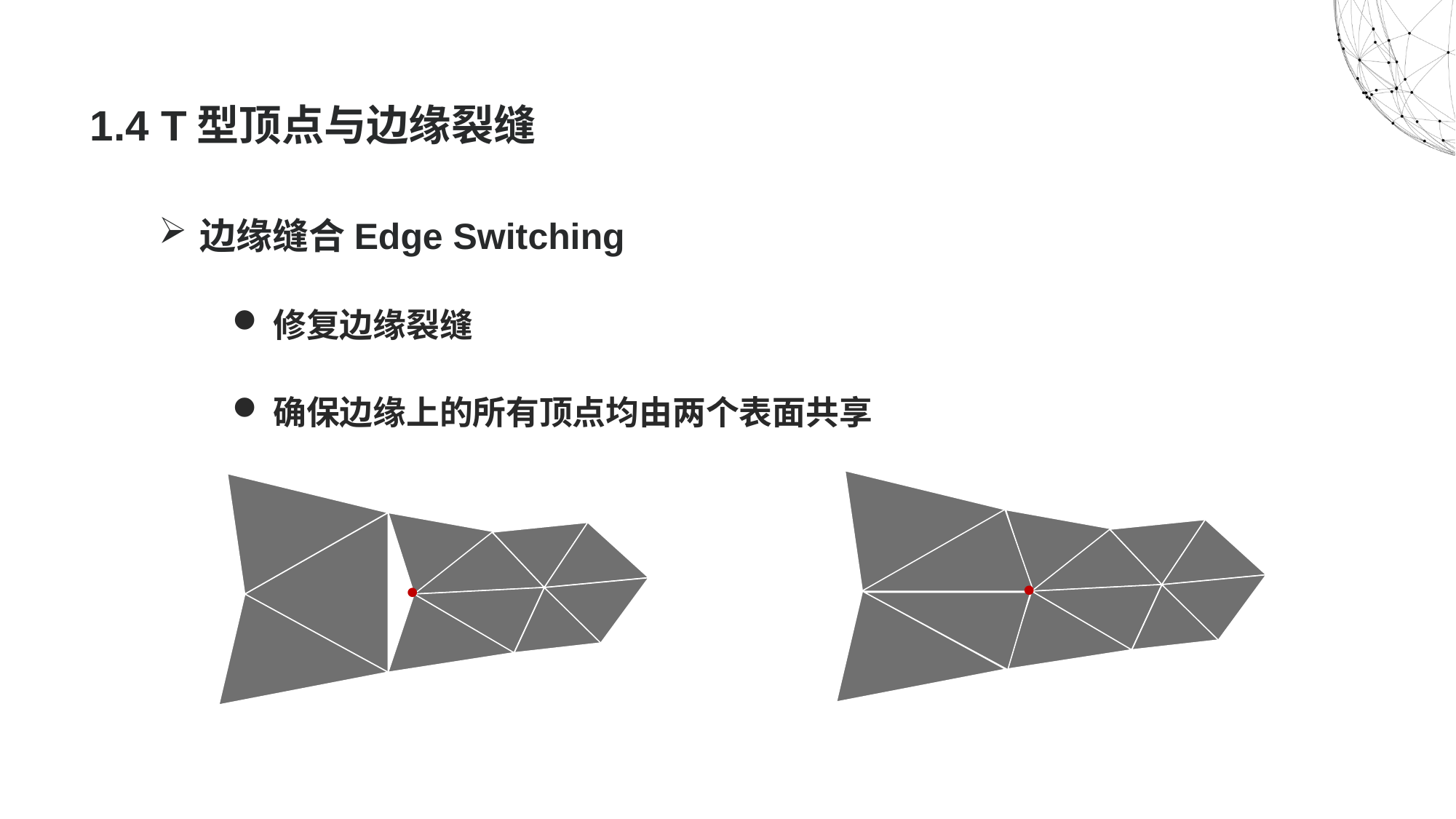

# 1.4 T型顶点与边缘裂缝
边缘缝合Edge Switching
修复边缘裂缝
确保边缘上的所有顶点均由两个表面共享

•

•